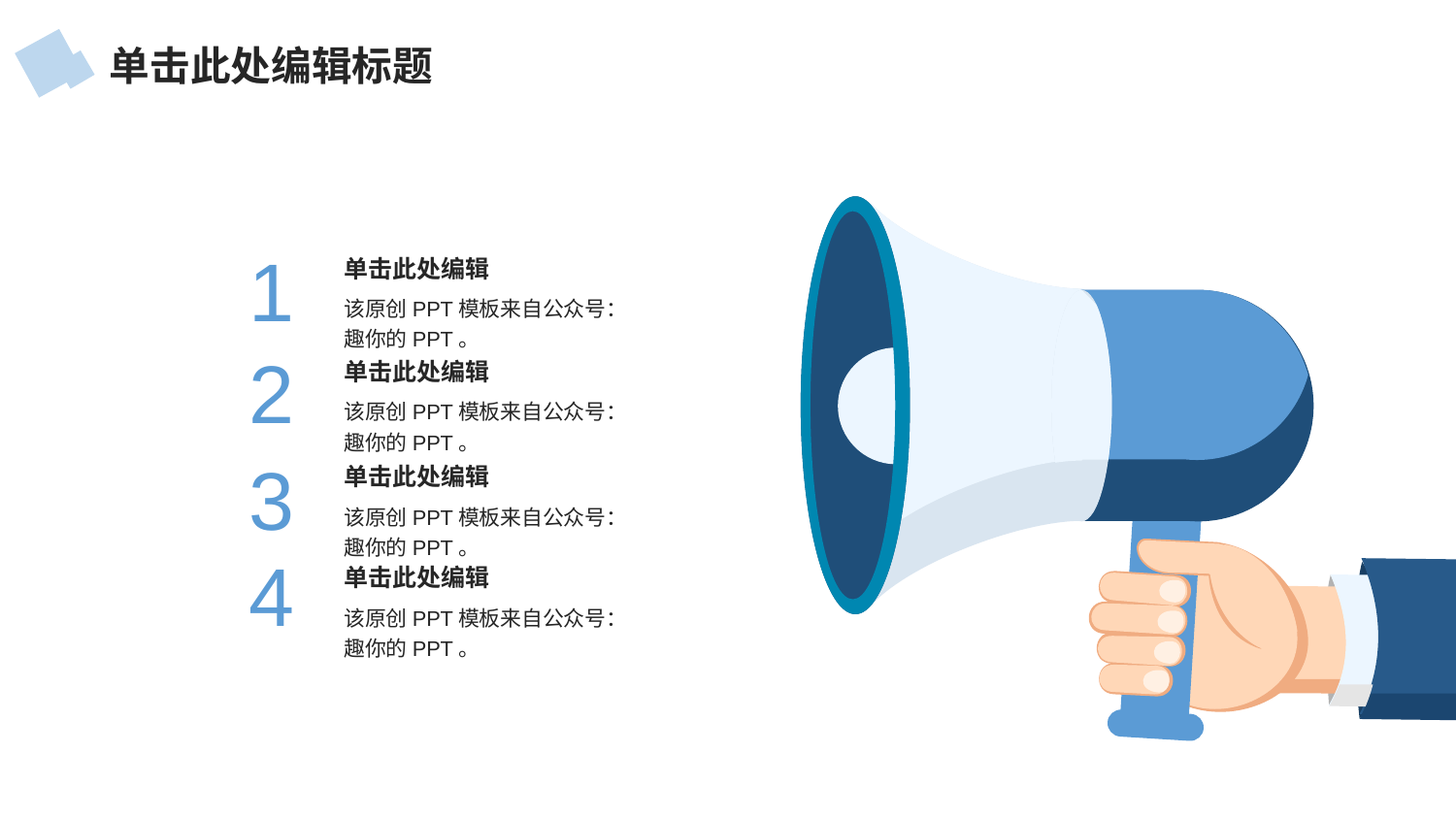

单击此处编辑标题

1
单击此处编辑
该原创PPT模板来自公众号：趣你的PPT。
2
单击此处编辑
该原创PPT模板来自公众号：趣你的PPT。
3
单击此处编辑
该原创PPT模板来自公众号：趣你的PPT。
4
单击此处编辑
该原创PPT模板来自公众号：趣你的PPT。